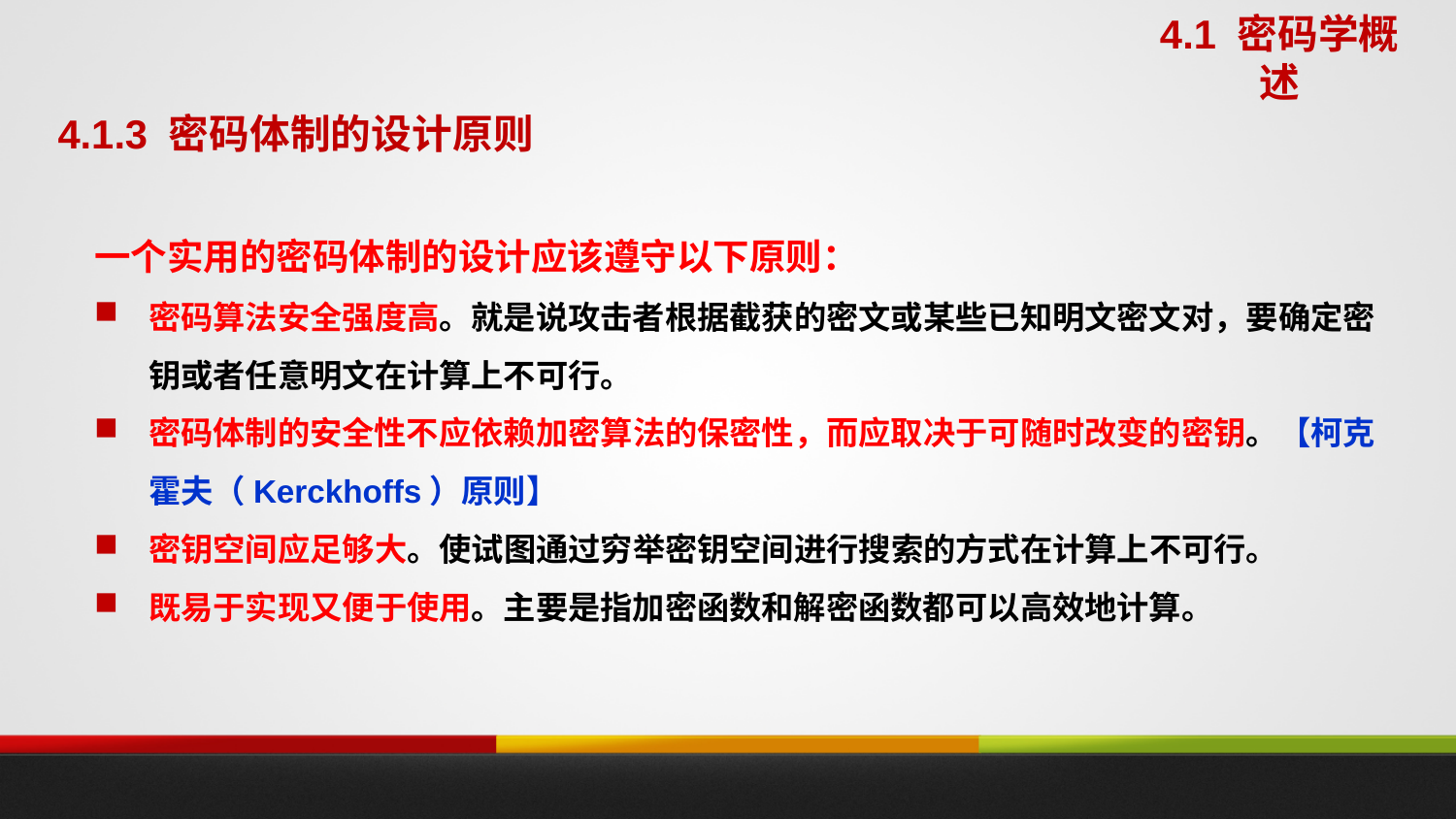

4.1 密码学概述
4.1.3 密码体制的设计原则
一个实用的密码体制的设计应该遵守以下原则：
密码算法安全强度高。就是说攻击者根据截获的密文或某些已知明文密文对，要确定密钥或者任意明文在计算上不可行。
密码体制的安全性不应依赖加密算法的保密性，而应取决于可随时改变的密钥。【柯克霍夫（Kerckhoffs）原则】
密钥空间应足够大。使试图通过穷举密钥空间进行搜索的方式在计算上不可行。
既易于实现又便于使用。主要是指加密函数和解密函数都可以高效地计算。